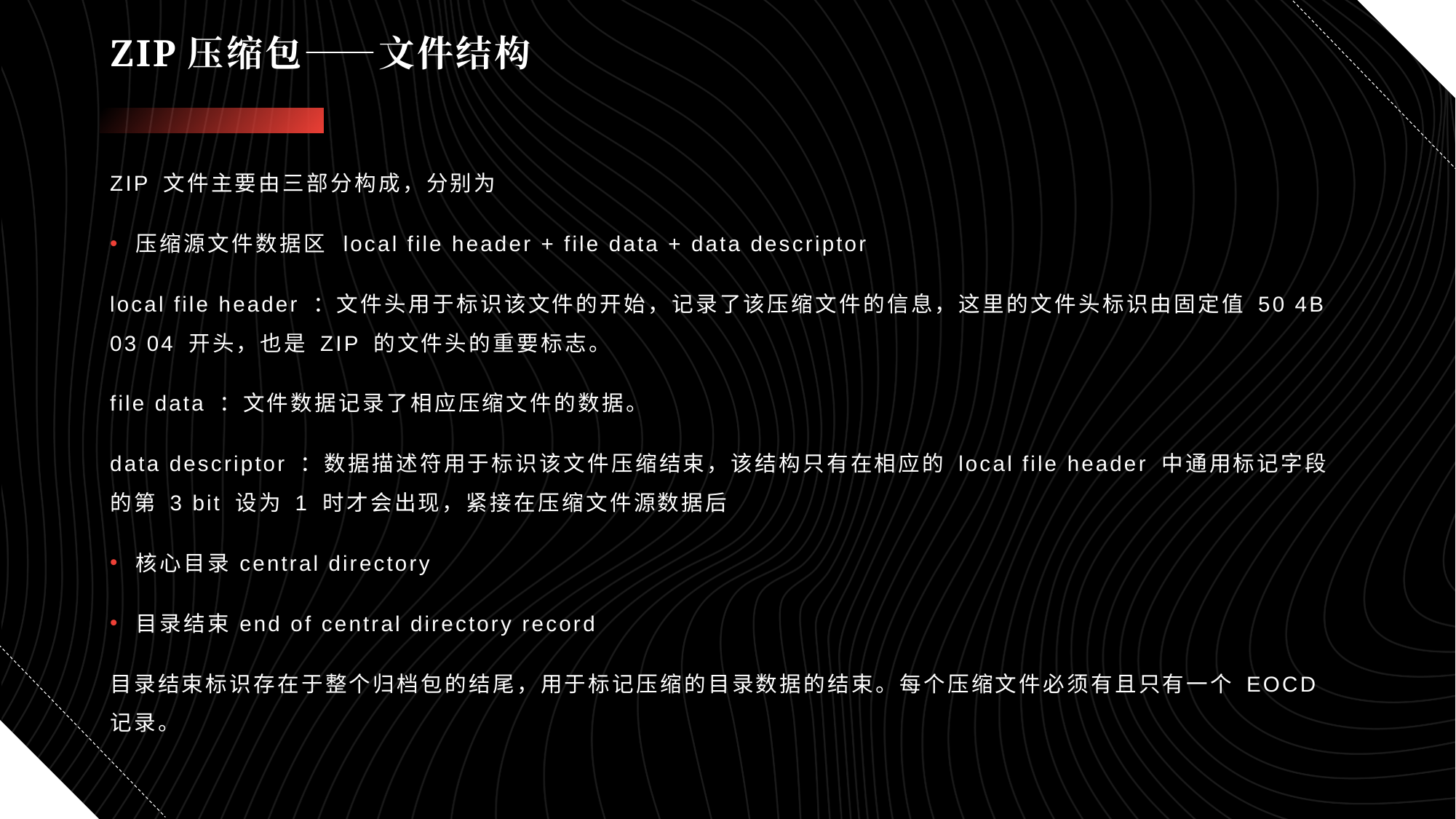

# ZIP压缩包——文件结构
ZIP 文件主要由三部分构成，分别为
压缩源文件数据区	local file header + file data + data descriptor
local file header ：文件头用于标识该文件的开始，记录了该压缩文件的信息，这里的文件头标识由固定值 50 4B 03 04 开头，也是 ZIP 的文件头的重要标志。
file data ：文件数据记录了相应压缩文件的数据。
data descriptor ：数据描述符用于标识该文件压缩结束，该结构只有在相应的 local file header 中通用标记字段的第 3 bit 设为 1 时才会出现，紧接在压缩文件源数据后
核心目录	central directory
目录结束	end of central directory record
目录结束标识存在于整个归档包的结尾，用于标记压缩的目录数据的结束。每个压缩文件必须有且只有一个 EOCD 记录。